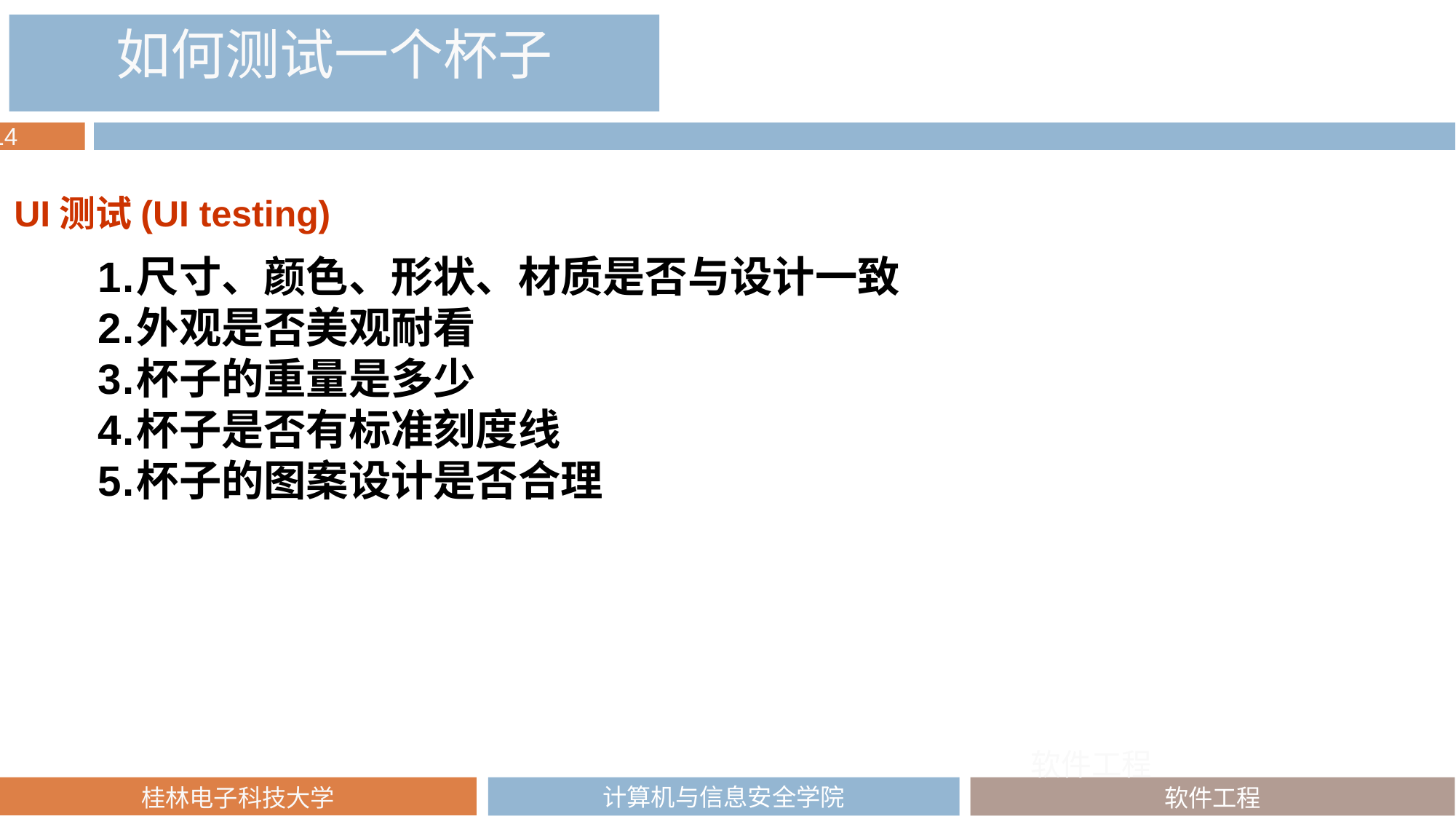

如何测试一个杯子

UI测试(UI testing)
尺寸、颜色、形状、材质是否与设计一致
外观是否美观耐看
杯子的重量是多少
杯子是否有标准刻度线
杯子的图案设计是否合理
软件工程